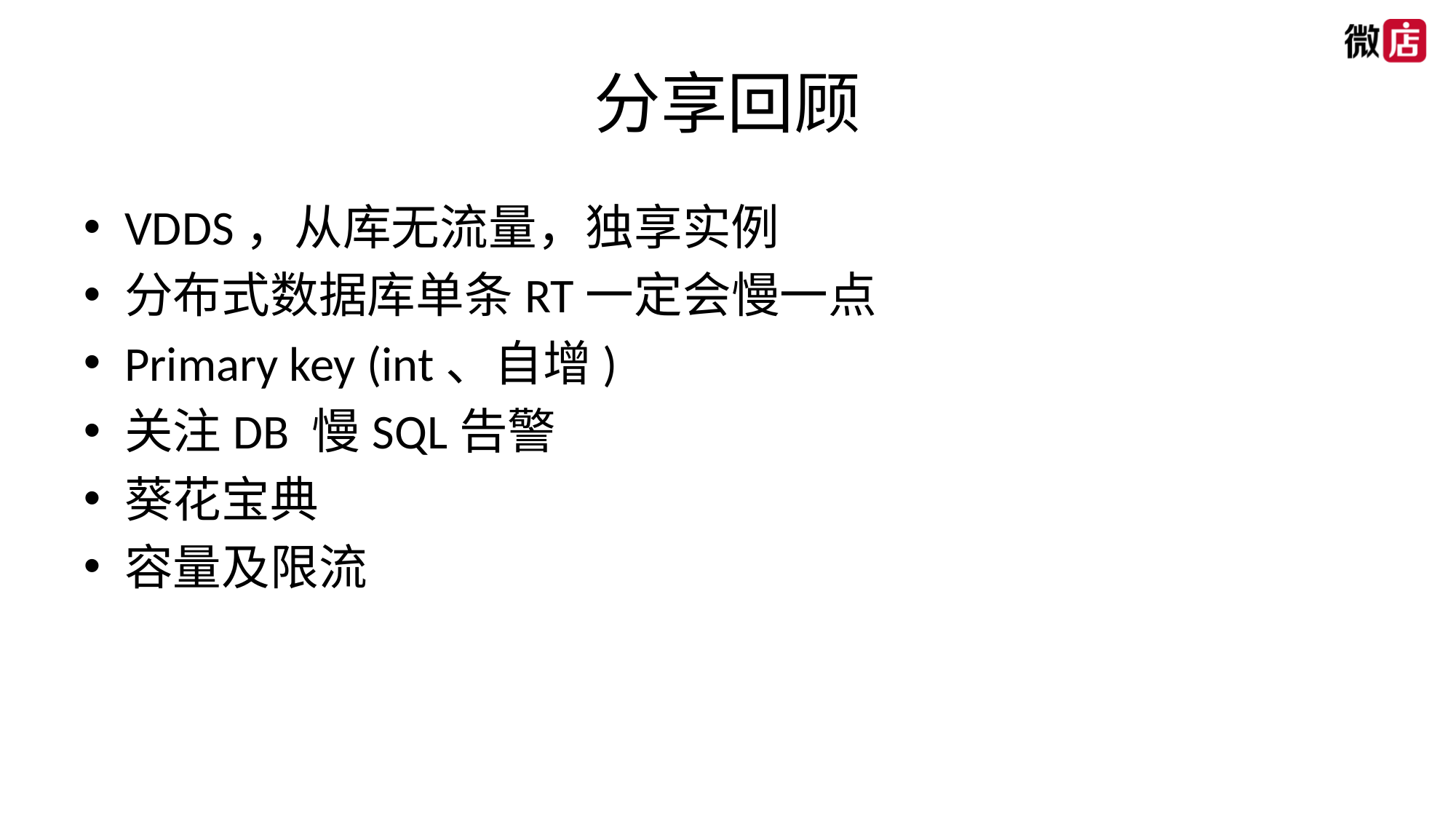

# 分享回顾
VDDS，从库无流量，独享实例
分布式数据库单条RT一定会慢一点
Primary key (int、自增)
关注DB 慢SQL告警
葵花宝典
容量及限流